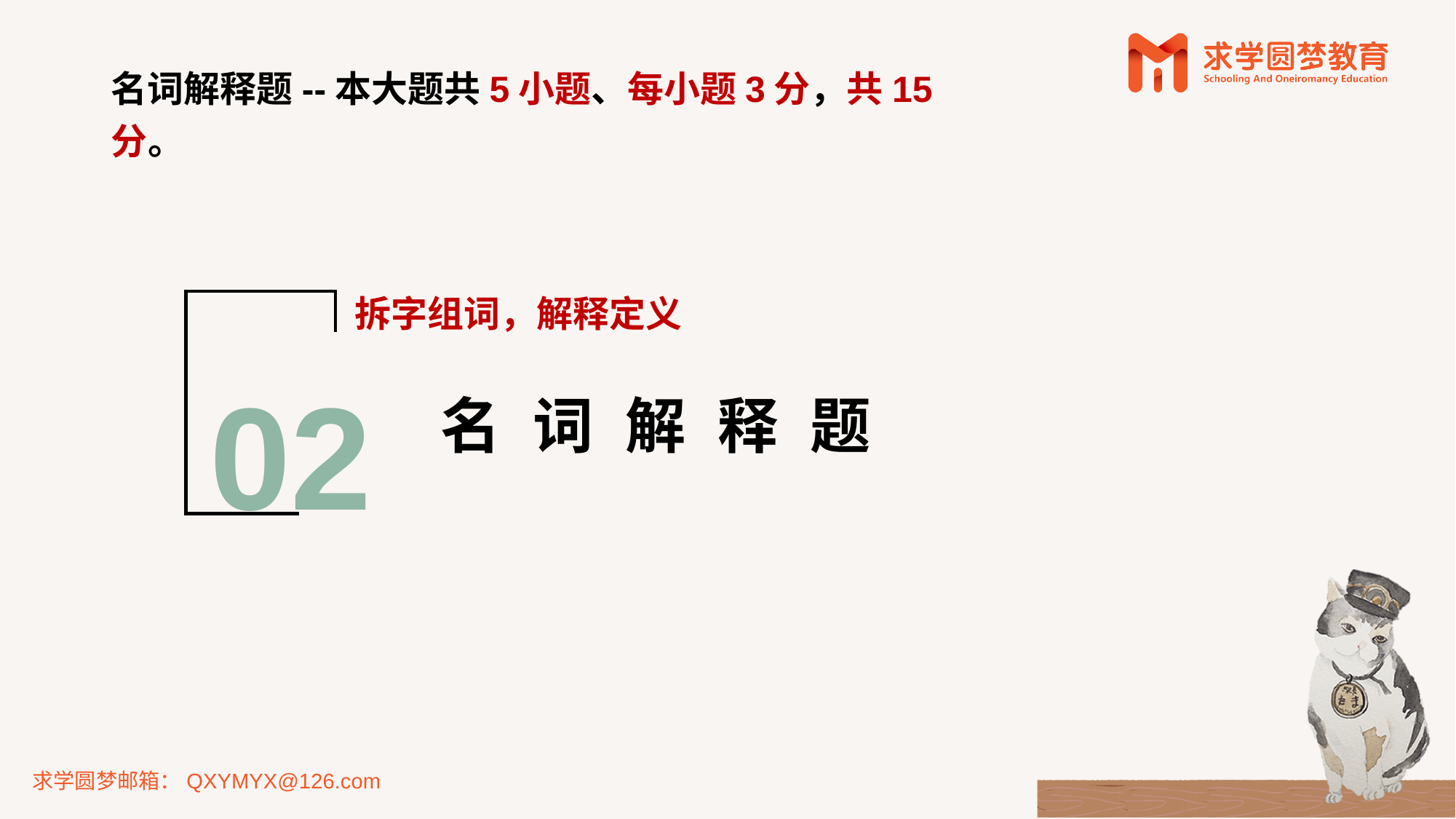

名词解释题--本大题共5小题、每小题3分，共15分。
02
拆字组词，解释定义

名 词 解 释 题